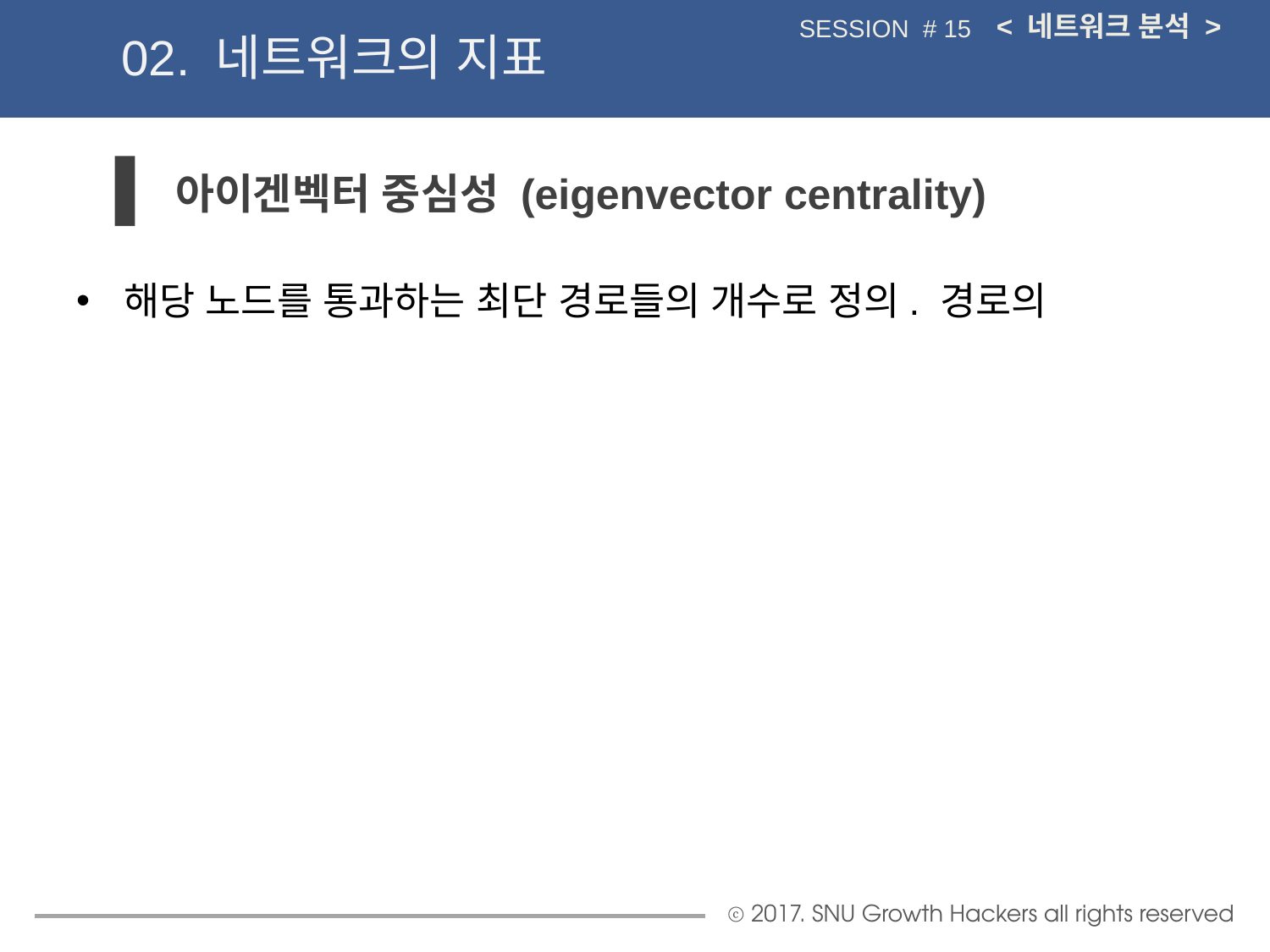

< 네트워크 분석 >
SESSION  # 15
02. 네트워크의 지표

아이겐벡터 중심성 (eigenvector centrality)
해당 노드를 통과하는 최단 경로들의 개수로 정의. 경로의
ⓒ 2017. SNU Growth Hackers all rights reserved